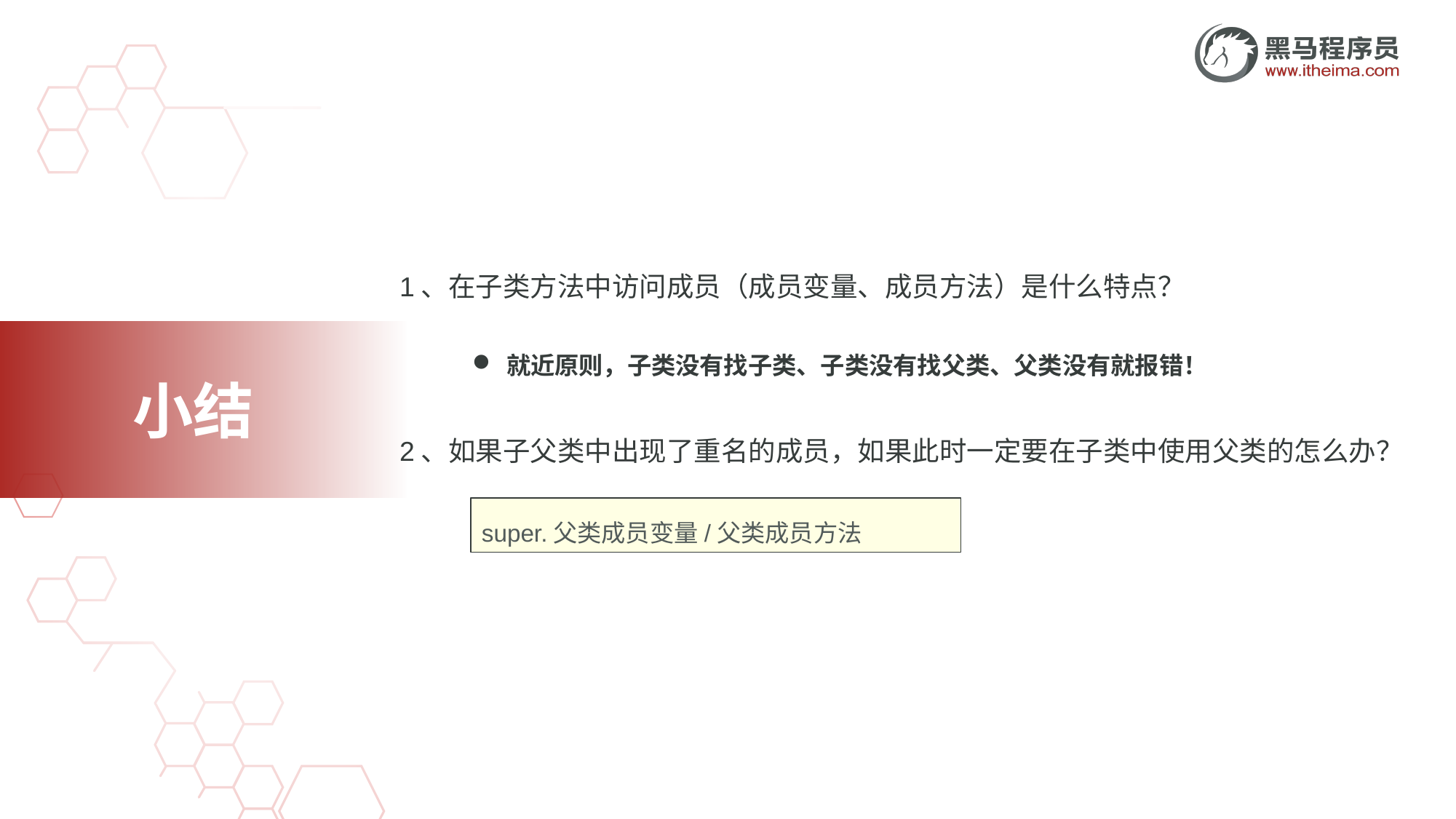

1、在子类方法中访问成员（成员变量、成员方法）是什么特点？
就近原则，子类没有找子类、子类没有找父类、父类没有就报错！
2、如果子父类中出现了重名的成员，如果此时一定要在子类中使用父类的怎么办？
super.父类成员变量/父类成员方法